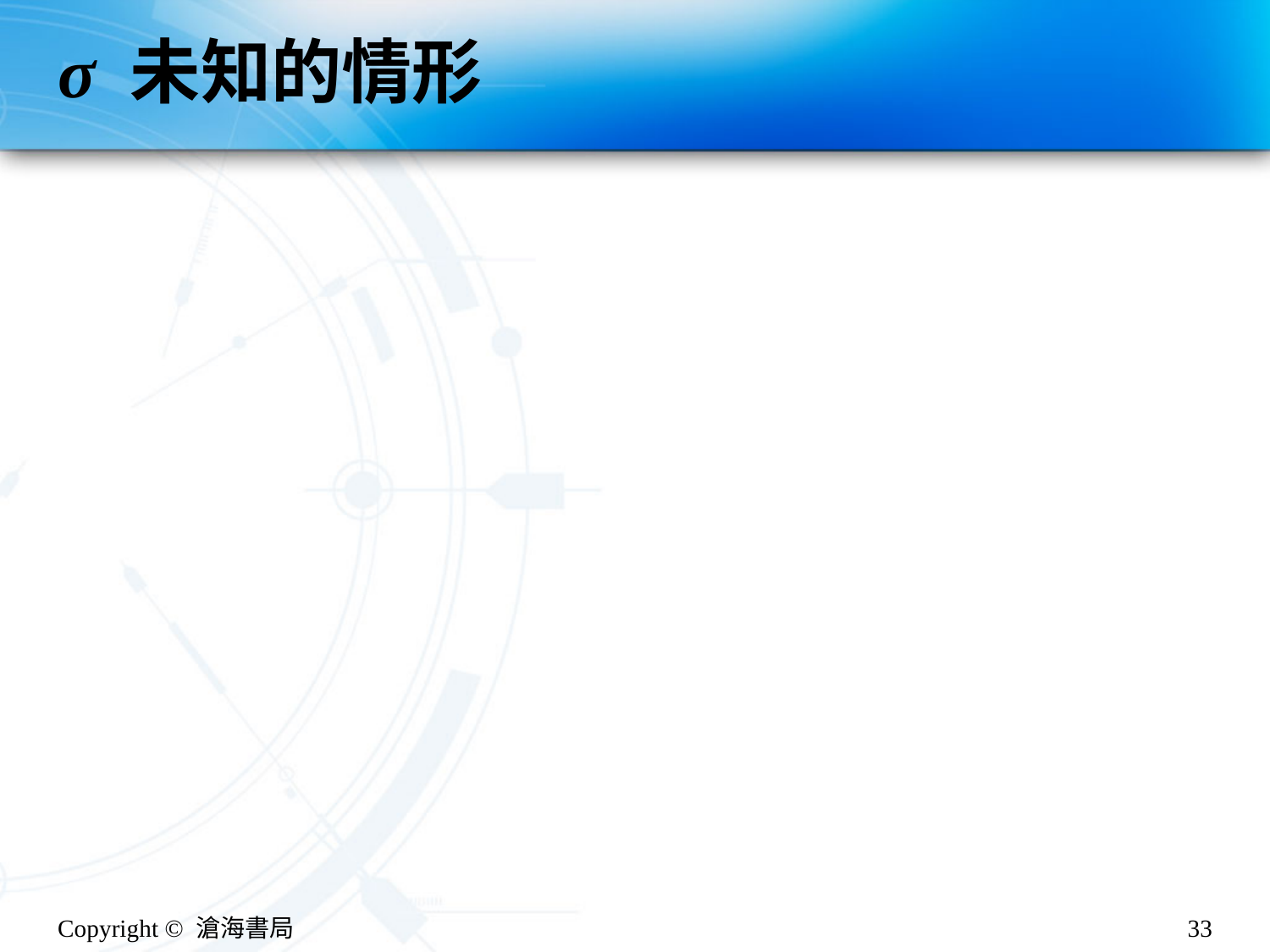

# σ 未知的情形
Copyright © 滄海書局
33